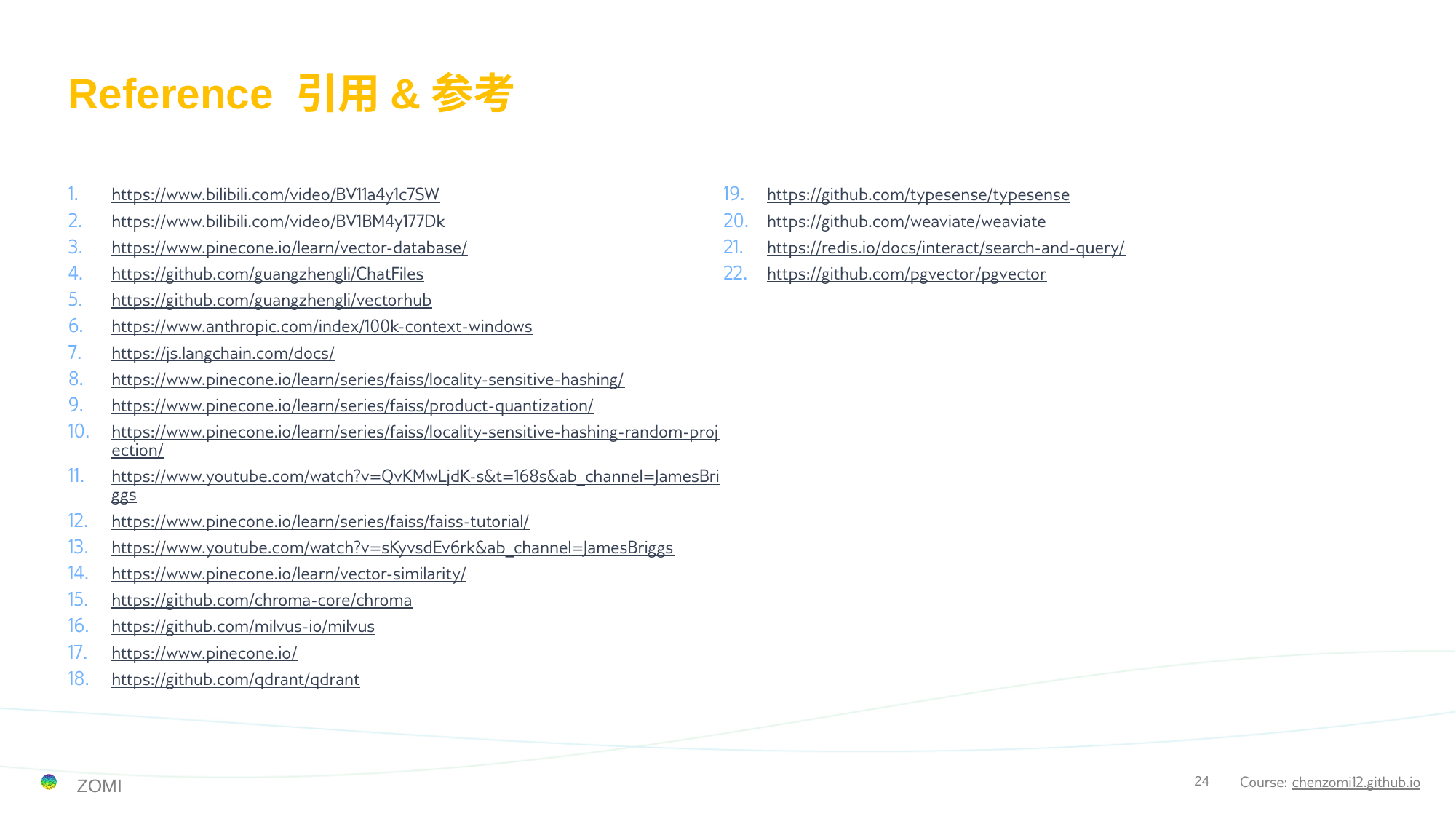

# Reference 引用&参考
https://www.bilibili.com/video/BV11a4y1c7SW
https://www.bilibili.com/video/BV1BM4y177Dk
https://www.pinecone.io/learn/vector-database/
https://github.com/guangzhengli/ChatFiles
https://github.com/guangzhengli/vectorhub
https://www.anthropic.com/index/100k-context-windows
https://js.langchain.com/docs/
https://www.pinecone.io/learn/series/faiss/locality-sensitive-hashing/
https://www.pinecone.io/learn/series/faiss/product-quantization/
https://www.pinecone.io/learn/series/faiss/locality-sensitive-hashing-random-projection/
https://www.youtube.com/watch?v=QvKMwLjdK-s&t=168s&ab_channel=JamesBriggs
https://www.pinecone.io/learn/series/faiss/faiss-tutorial/
https://www.youtube.com/watch?v=sKyvsdEv6rk&ab_channel=JamesBriggs
https://www.pinecone.io/learn/vector-similarity/
https://github.com/chroma-core/chroma
https://github.com/milvus-io/milvus
https://www.pinecone.io/
https://github.com/qdrant/qdrant
https://github.com/typesense/typesense
https://github.com/weaviate/weaviate
https://redis.io/docs/interact/search-and-query/
https://github.com/pgvector/pgvector